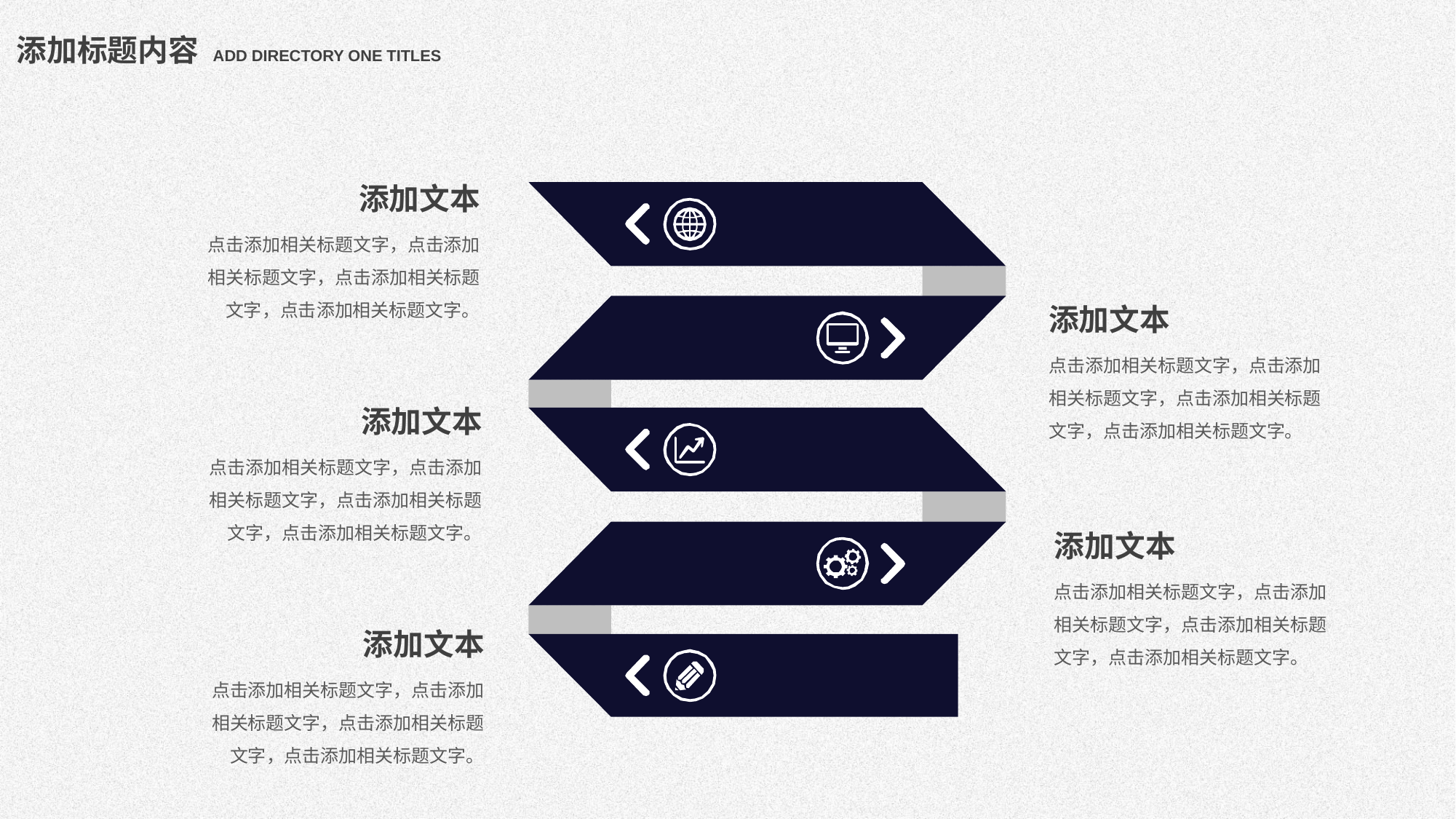

添加标题内容 ADD DIRECTORY ONE TITLES
添加文本

点击添加相关标题文字，点击添加相关标题文字，点击添加相关标题文字，点击添加相关标题文字。

添加文本

点击添加相关标题文字，点击添加相关标题文字，点击添加相关标题文字，点击添加相关标题文字。

添加文本

点击添加相关标题文字，点击添加相关标题文字，点击添加相关标题文字，点击添加相关标题文字。

添加文本

点击添加相关标题文字，点击添加相关标题文字，点击添加相关标题文字，点击添加相关标题文字。

添加文本

点击添加相关标题文字，点击添加相关标题文字，点击添加相关标题文字，点击添加相关标题文字。